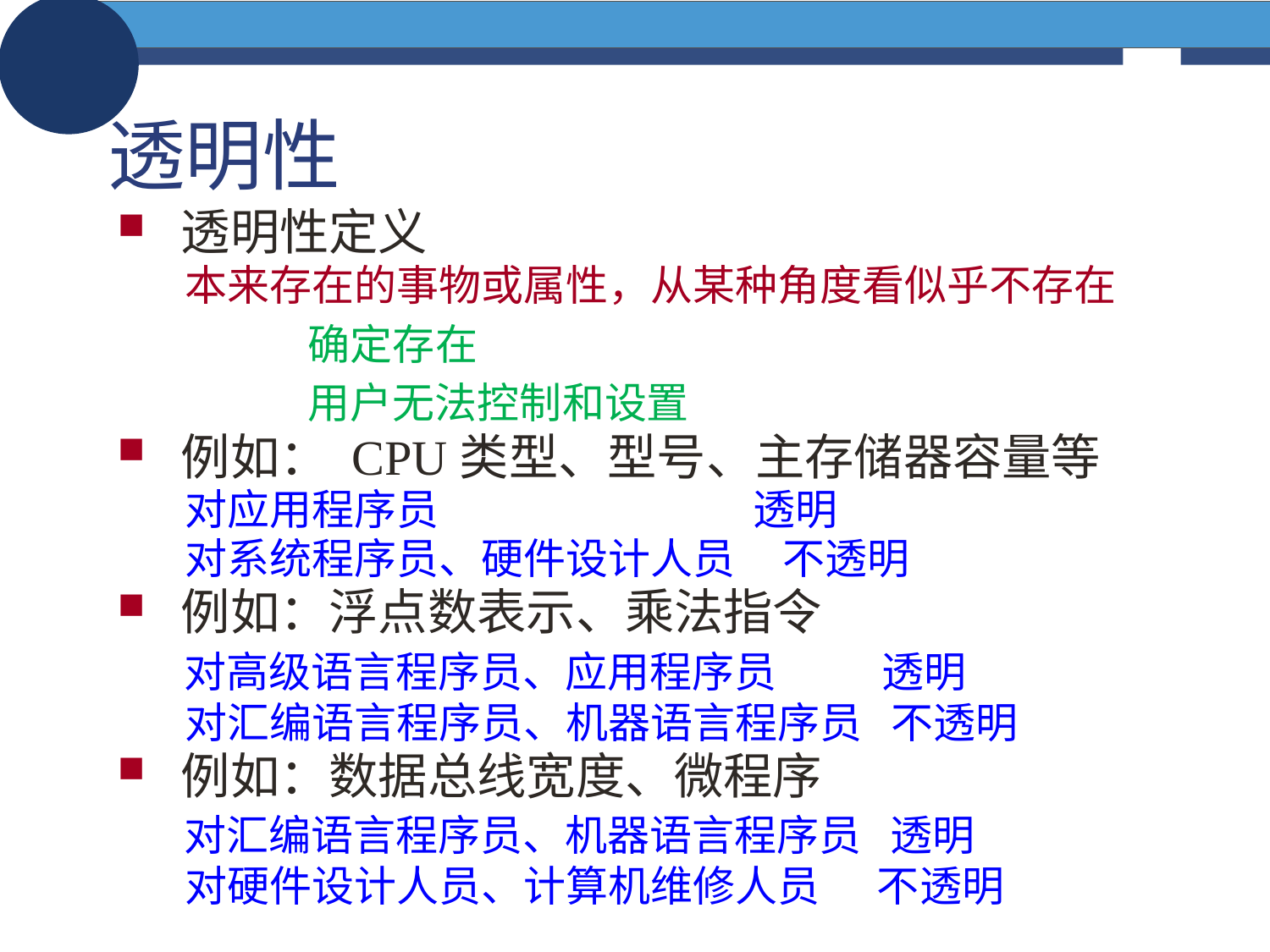

# 透明性
透明性定义
      本来存在的事物或属性，从某种角度看似乎不存在
		确定存在
		用户无法控制和设置
例如： CPU类型、型号、主存储器容量等
      对应用程序员                                 透明
      对系统程序员、硬件设计人员     不透明
例如：浮点数表示、乘法指令
     对高级语言程序员、应用程序员           透明
      对汇编语言程序员、机器语言程序员   不透明
例如：数据总线宽度、微程序
     对汇编语言程序员、机器语言程序员   透明
      对硬件设计人员、计算机维修人员      不透明